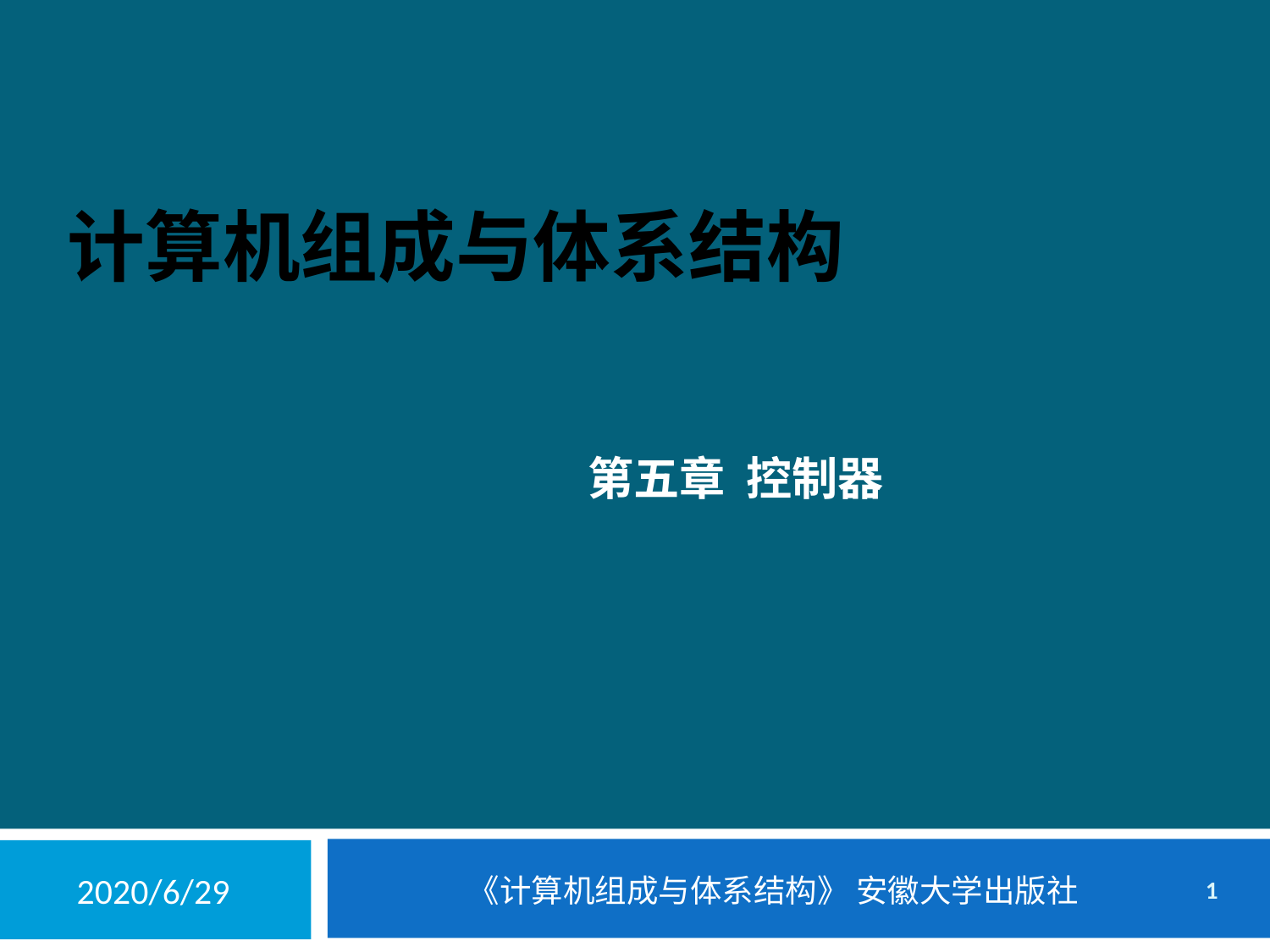

计算机组成与体系结构
第五章  控制器
2020/6/29
1
《计算机组成与体系结构》 安徽大学出版社